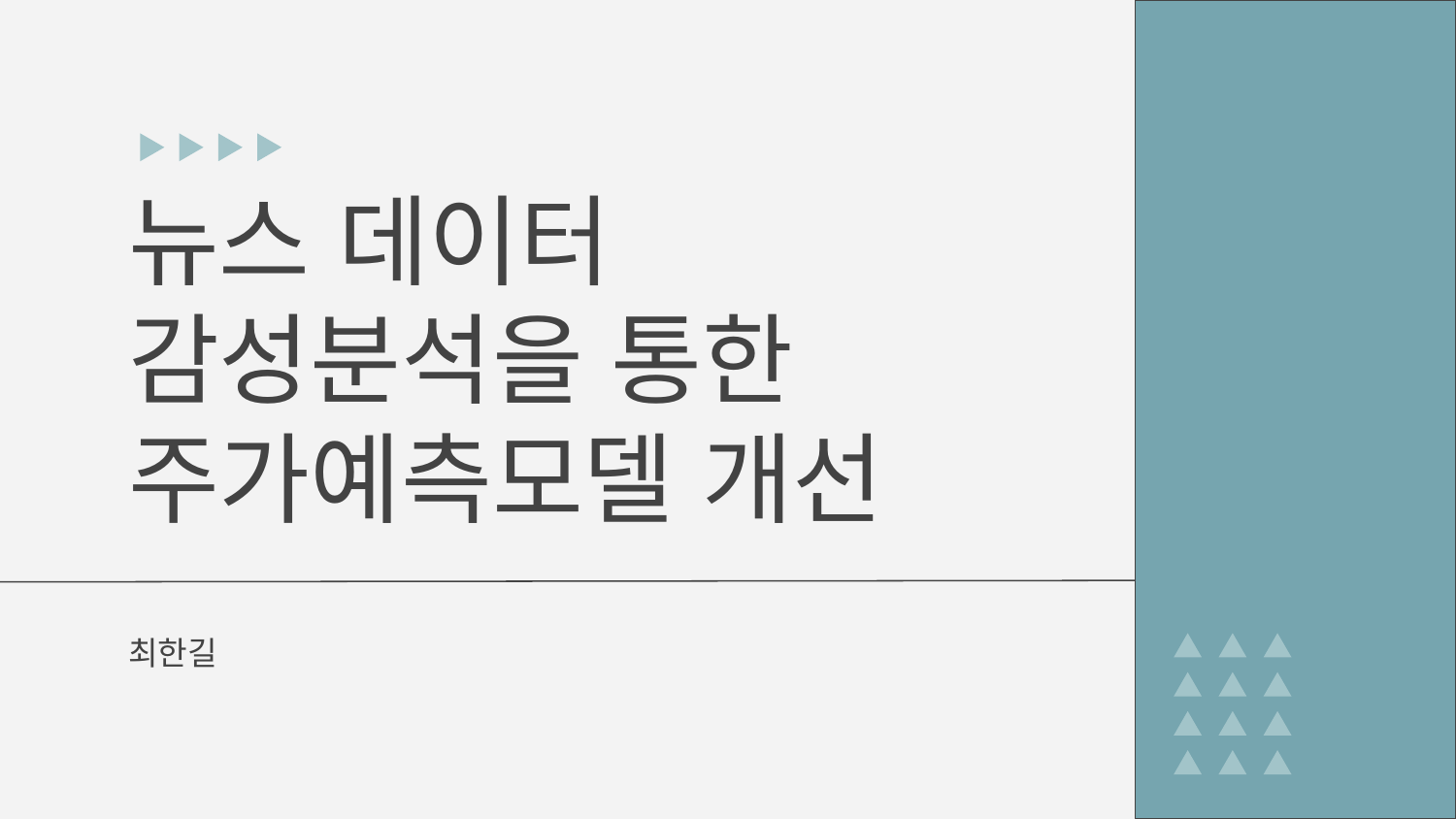

# 뉴스 데이터 감성분석을 통한 주가예측모델 개선

최한길